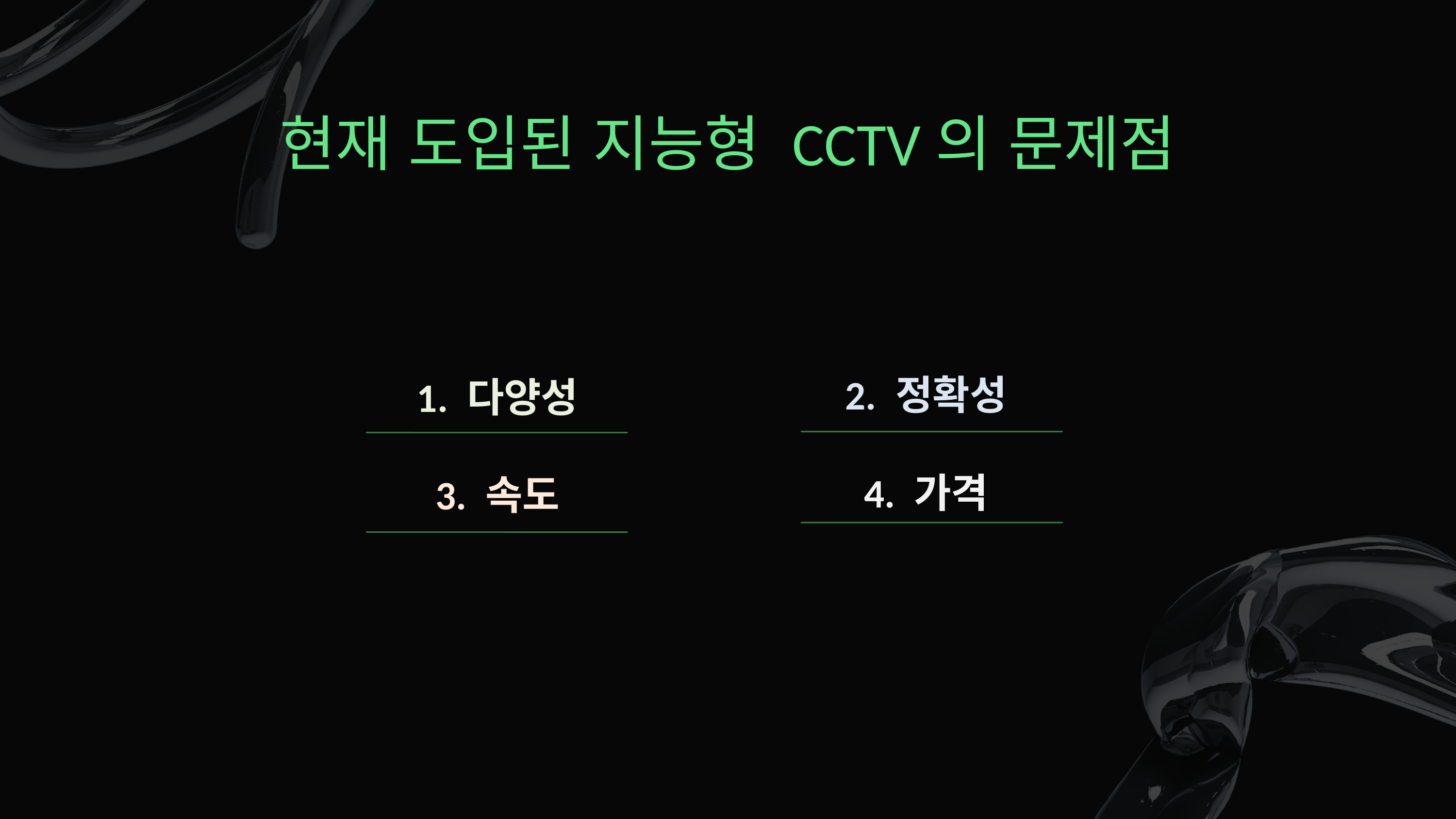

현재 도입된 지능형 CCTV의 문제점
2. 정확성
1. 다양성

4. 가격
3. 속도